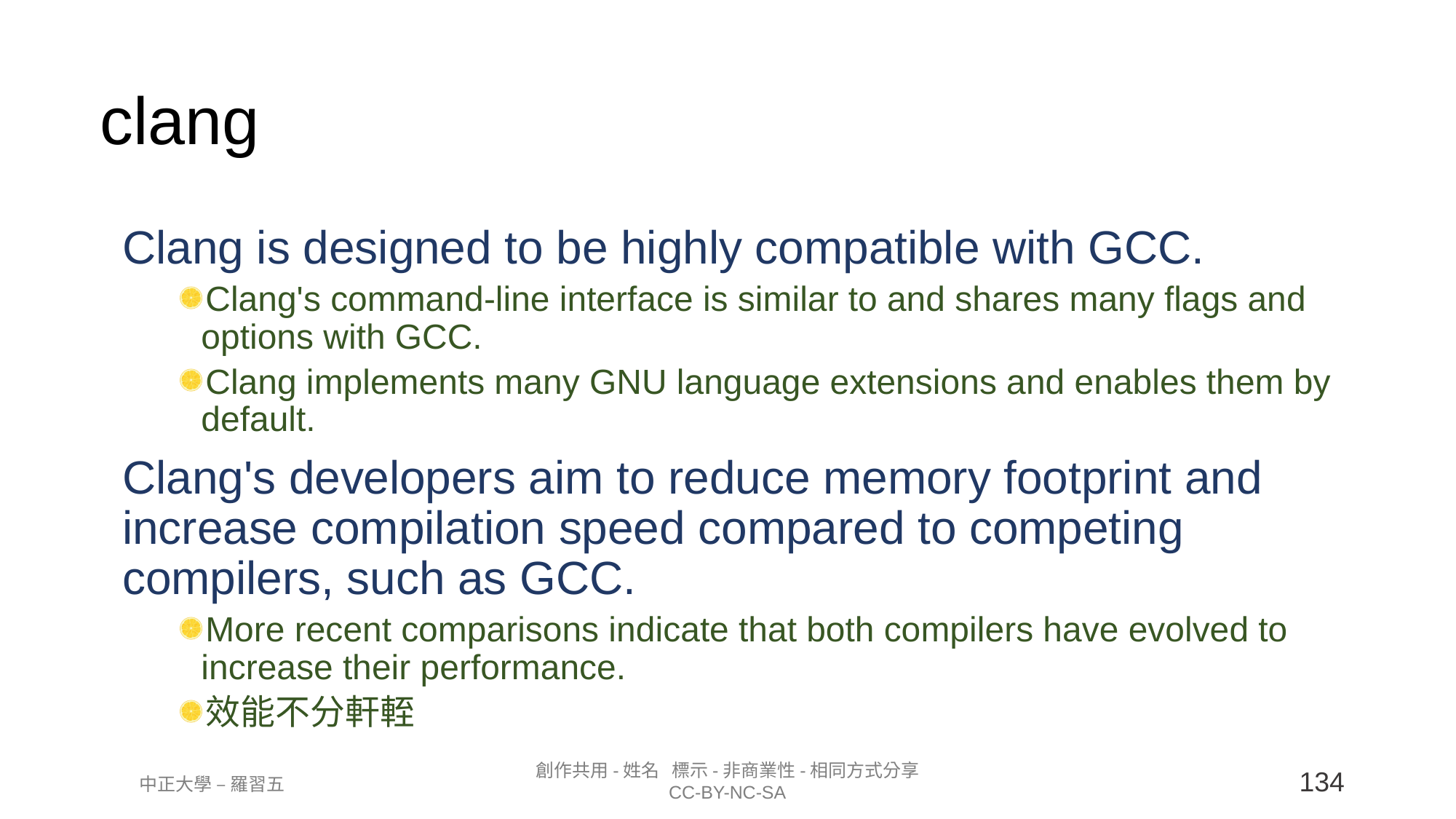

# clang
Clang is designed to be highly compatible with GCC.
Clang's command-line interface is similar to and shares many flags and options with GCC.
Clang implements many GNU language extensions and enables them by default.
Clang's developers aim to reduce memory footprint and increase compilation speed compared to competing compilers, such as GCC.
More recent comparisons indicate that both compilers have evolved to increase their performance.
效能不分軒輊